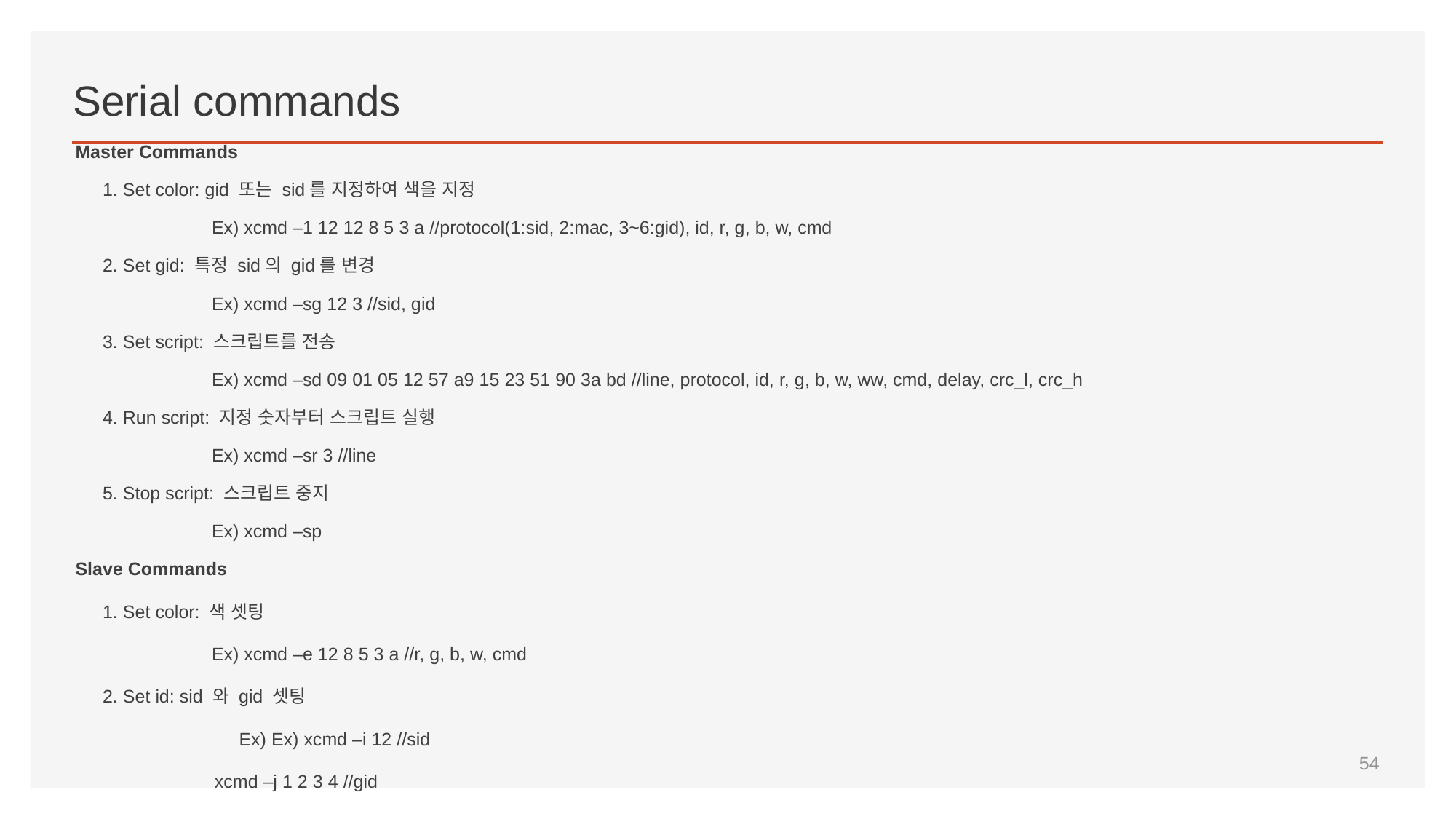

# Serial commands
Master Commands
	1. Set color: gid 또는 sid를 지정하여 색을 지정
		Ex) xcmd –1 12 12 8 5 3 a //protocol(1:sid, 2:mac, 3~6:gid), id, r, g, b, w, cmd
	2. Set gid: 특정 sid의 gid를 변경
		Ex) xcmd –sg 12 3 //sid, gid
	3. Set script: 스크립트를 전송
		Ex) xcmd –sd 09 01 05 12 57 a9 15 23 51 90 3a bd //line, protocol, id, r, g, b, w, ww, cmd, delay, crc_l, crc_h
	4. Run script: 지정 숫자부터 스크립트 실행
		Ex) xcmd –sr 3 //line
	5. Stop script: 스크립트 중지
		Ex) xcmd –sp
Slave Commands
1. Set color: 색 셋팅
	Ex) xcmd –e 12 8 5 3 a //r, g, b, w, cmd
2. Set id: sid 와 gid 셋팅
		Ex) Ex) xcmd –i 12 //sid
                      xcmd –j 1 2 3 4 //gid

54